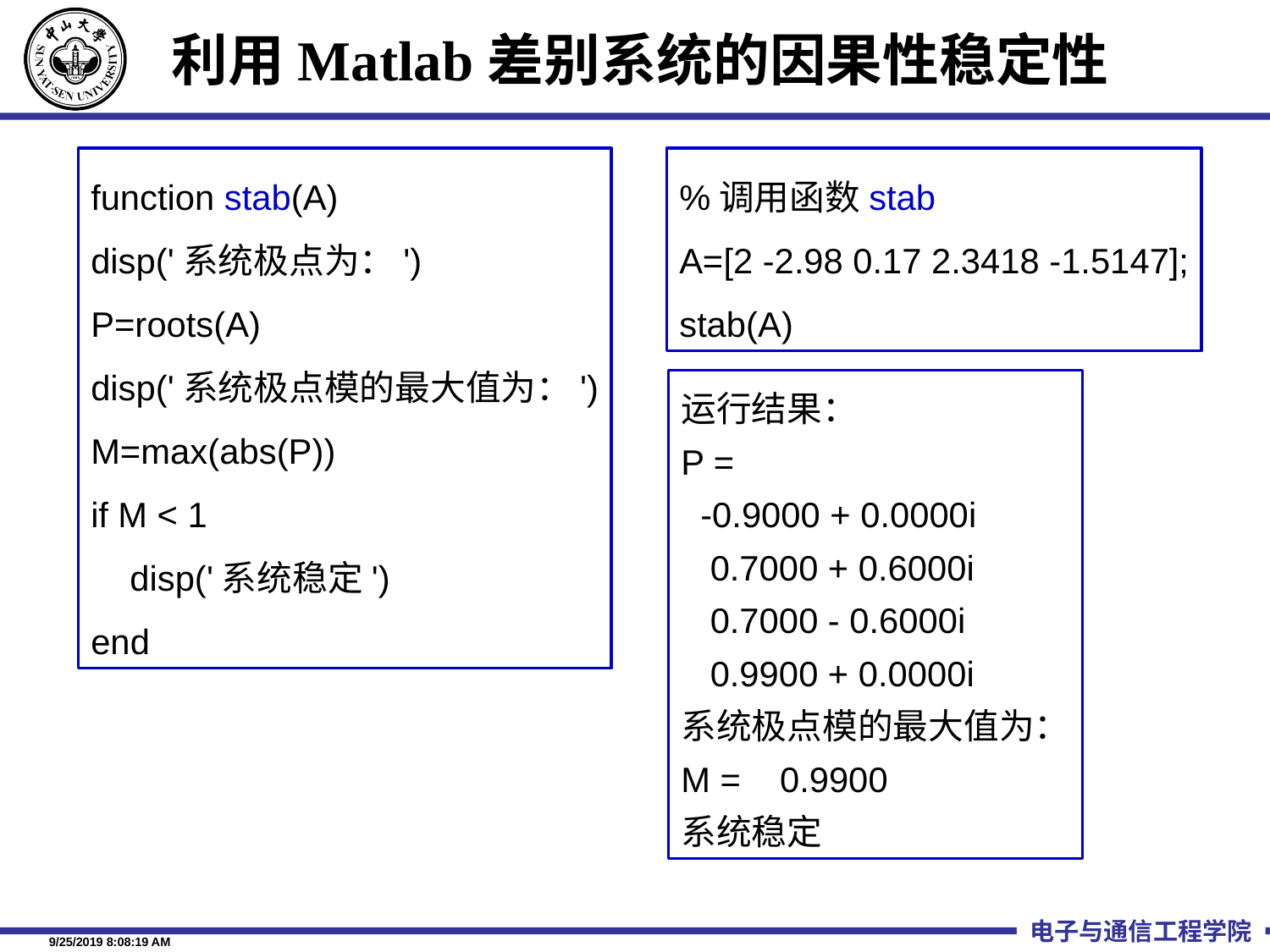

# 利用Matlab差别系统的因果性稳定性
function stab(A)
disp('系统极点为：')
P=roots(A)
disp('系统极点模的最大值为：')
M=max(abs(P))
if M < 1
    disp('系统稳定')
end
%调用函数stab
A=[2 -2.98 0.17 2.3418 -1.5147];
stab(A)
运行结果：
P =
  -0.9000 + 0.0000i
   0.7000 + 0.6000i
   0.7000 - 0.6000i
   0.9900 + 0.0000i
系统极点模的最大值为：
M =    0.9900
系统稳定